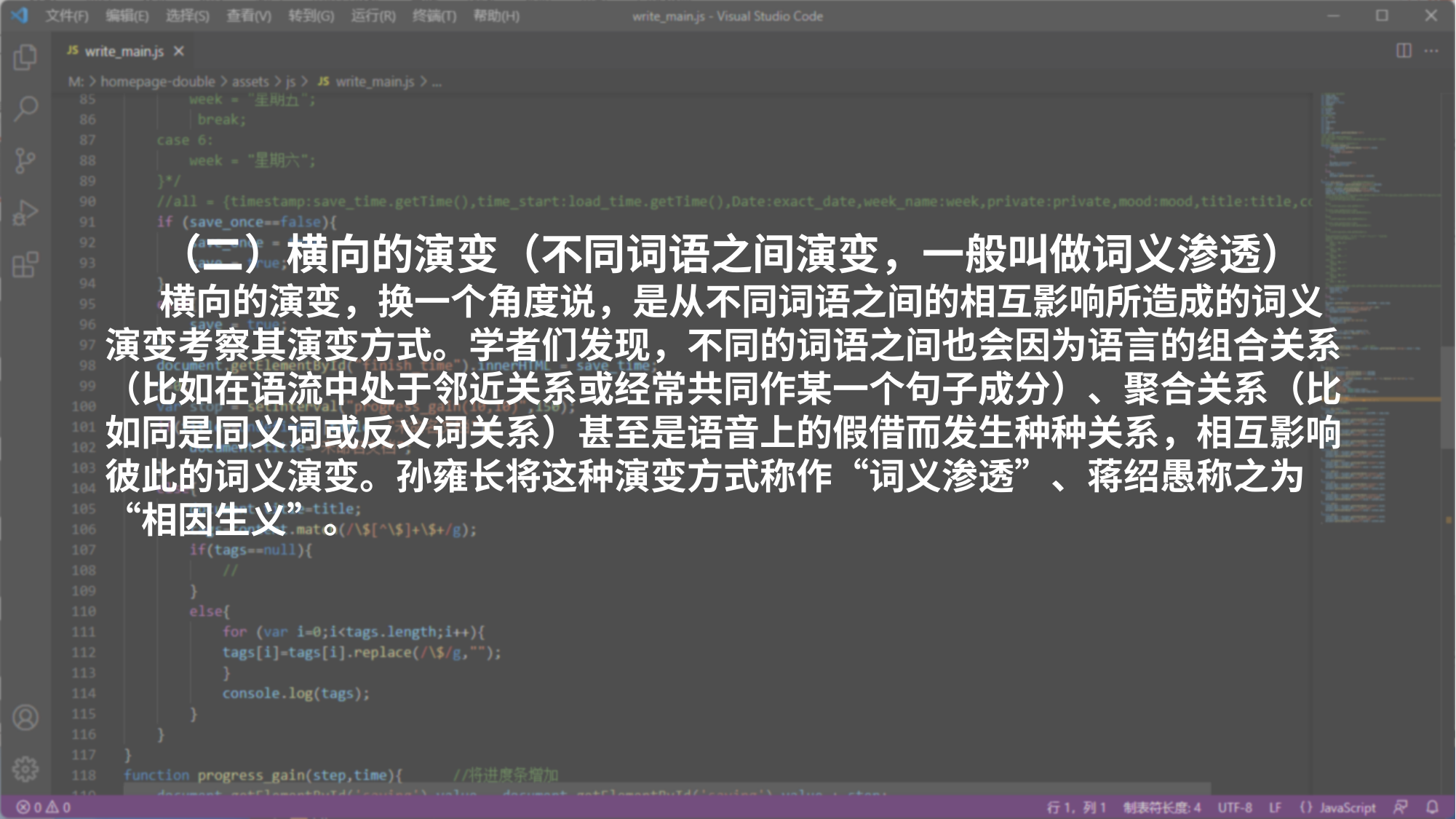

（二）横向的演变（不同词语之间演变，一般叫做词义渗透）
横向的演变，换一个角度说，是从不同词语之间的相互影响所造成的词义演变考察其演变方式。学者们发现，不同的词语之间也会因为语言的组合关系（比如在语流中处于邻近关系或经常共同作某一个句子成分）、聚合关系（比如同是同义词或反义词关系）甚至是语音上的假借而发生种种关系，相互影响彼此的词义演变。孙雍长将这种演变方式称作“词义渗透”、蒋绍愚称之为“相因生义”。